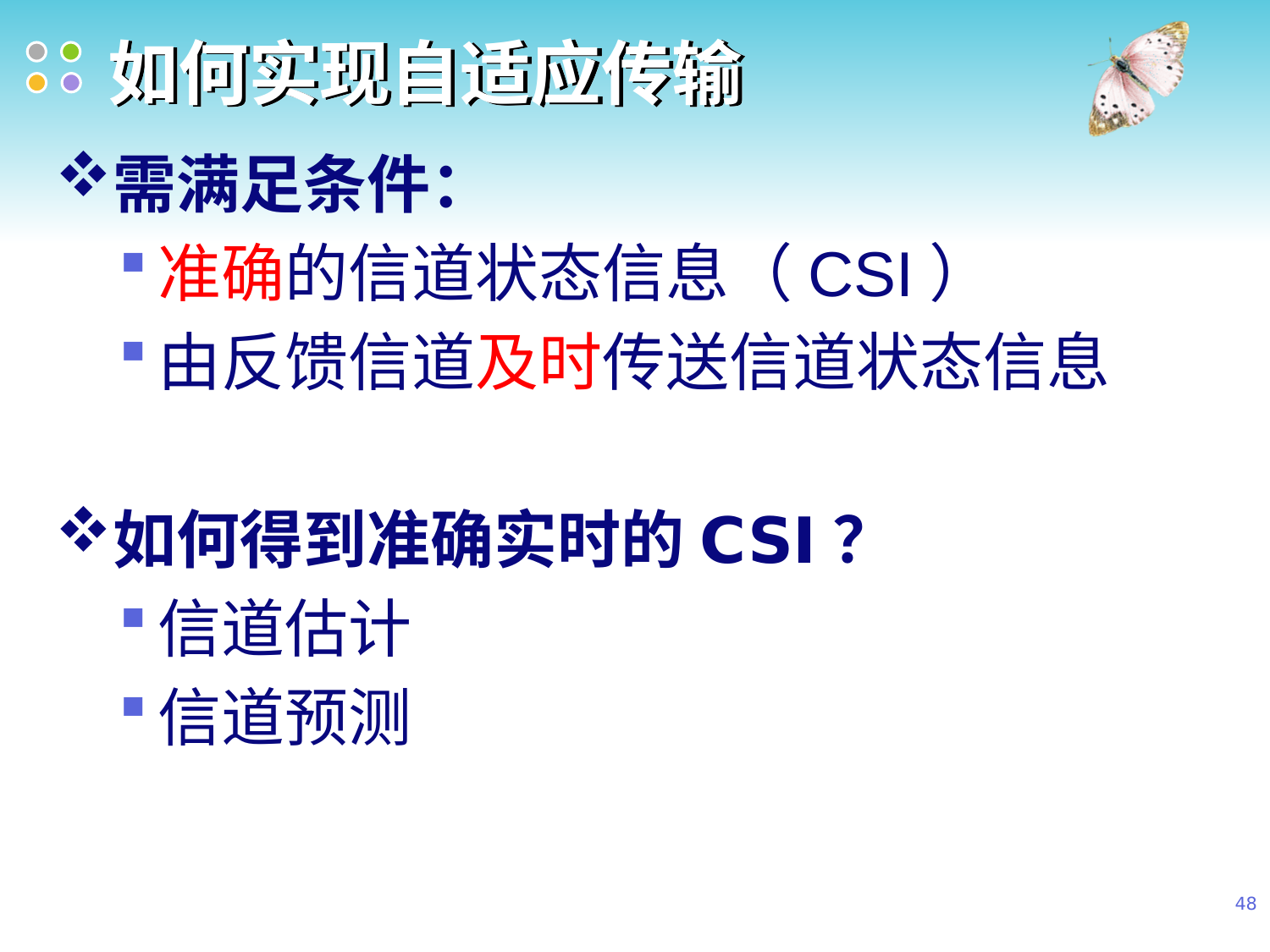

# 如何实现自适应传输
需满足条件：
准确的信道状态信息（CSI）
由反馈信道及时传送信道状态信息

如何得到准确实时的CSI？
信道估计
信道预测
48